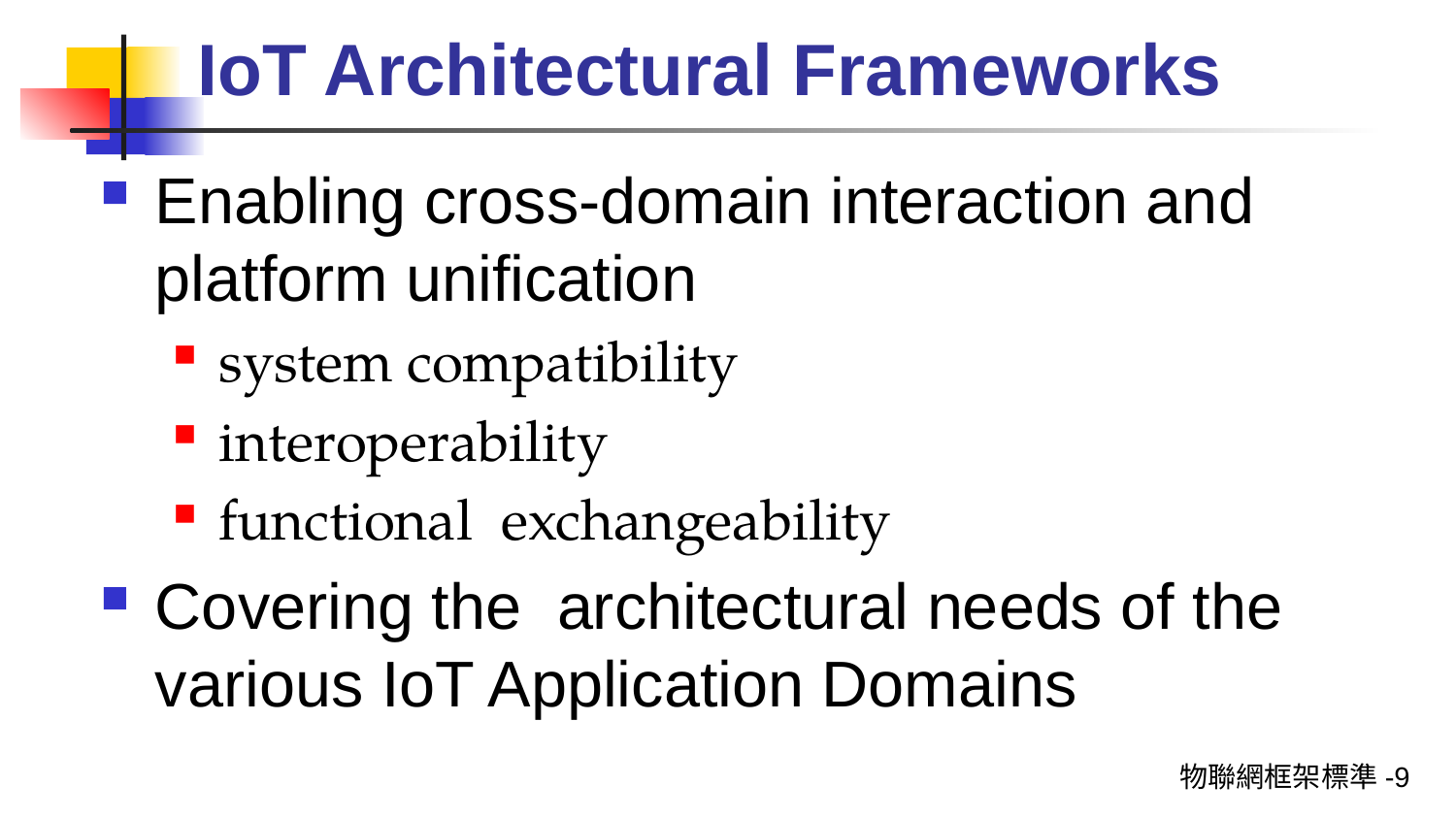

# IoT Architectural Frameworks
Enabling cross-domain interaction and platform unification
system compatibility
interoperability
functional  exchangeability
Covering the  architectural needs of the various IoT Application Domains
物聯網框架標準-9